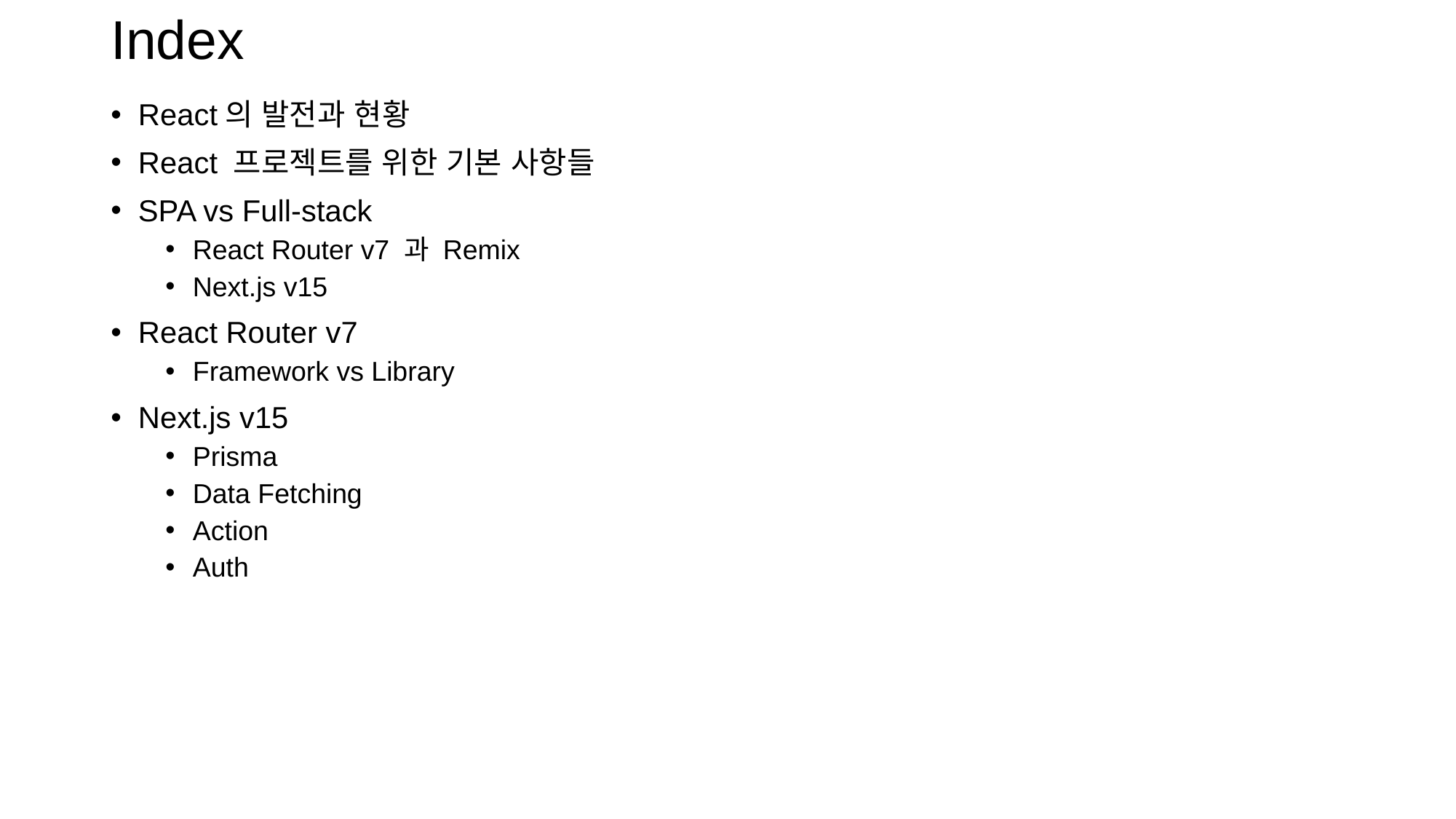

# Index
React의 발전과 현황
React 프로젝트를 위한 기본 사항들
SPA vs Full-stack
React Router v7 과 Remix
Next.js v15
React Router v7
Framework vs Library
Next.js v15
Prisma
Data Fetching
Action
Auth